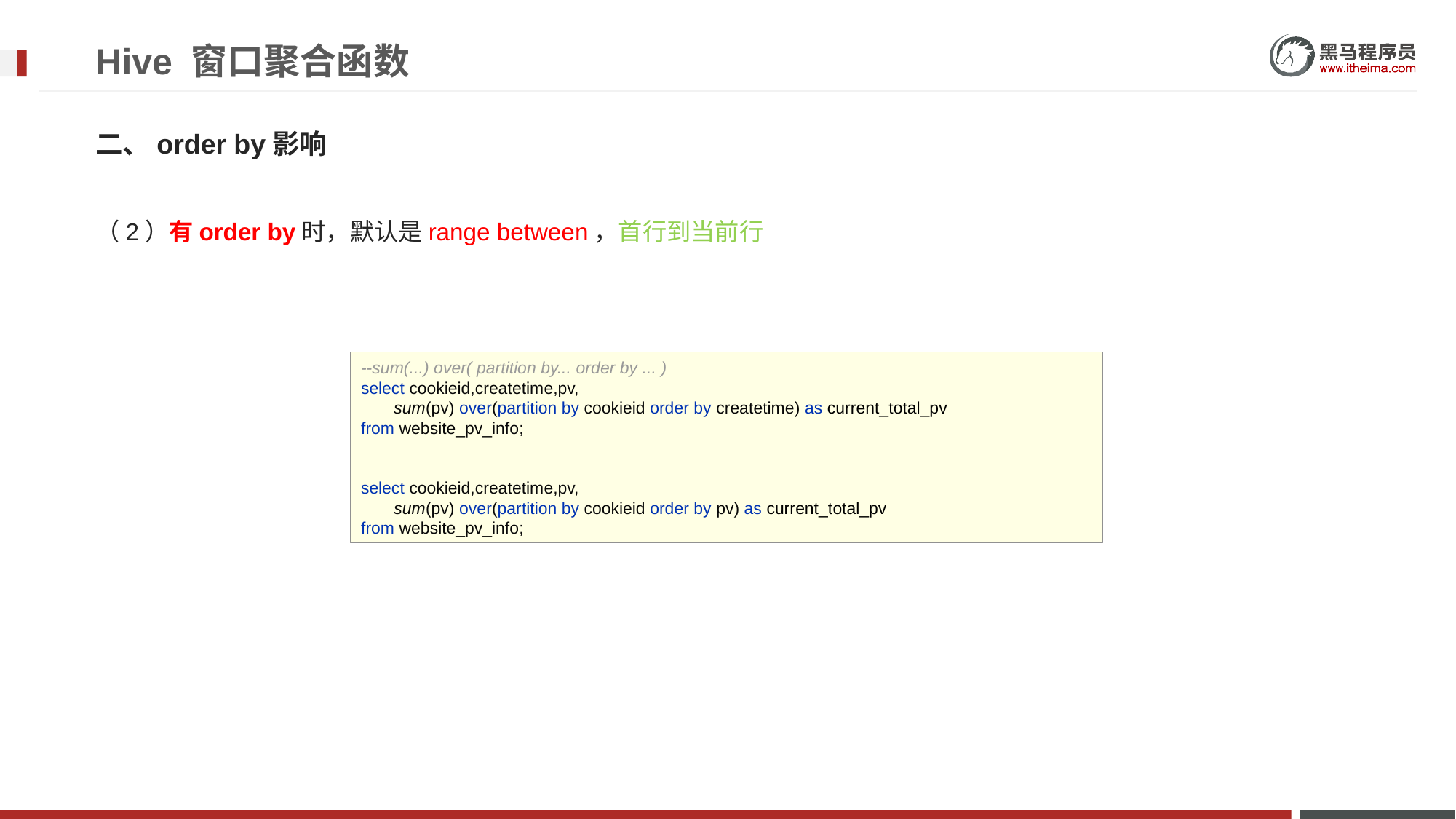

# Hive 窗口聚合函数
二、order by影响
（2）有order by时，默认是range between，首行到当前行
--sum(...) over( partition by... order by ... )
select cookieid,createtime,pv,
       sum(pv) over(partition by cookieid order by createtime) as current_total_pv
from website_pv_info;
select cookieid,createtime,pv,
       sum(pv) over(partition by cookieid order by pv) as current_total_pv
from website_pv_info;